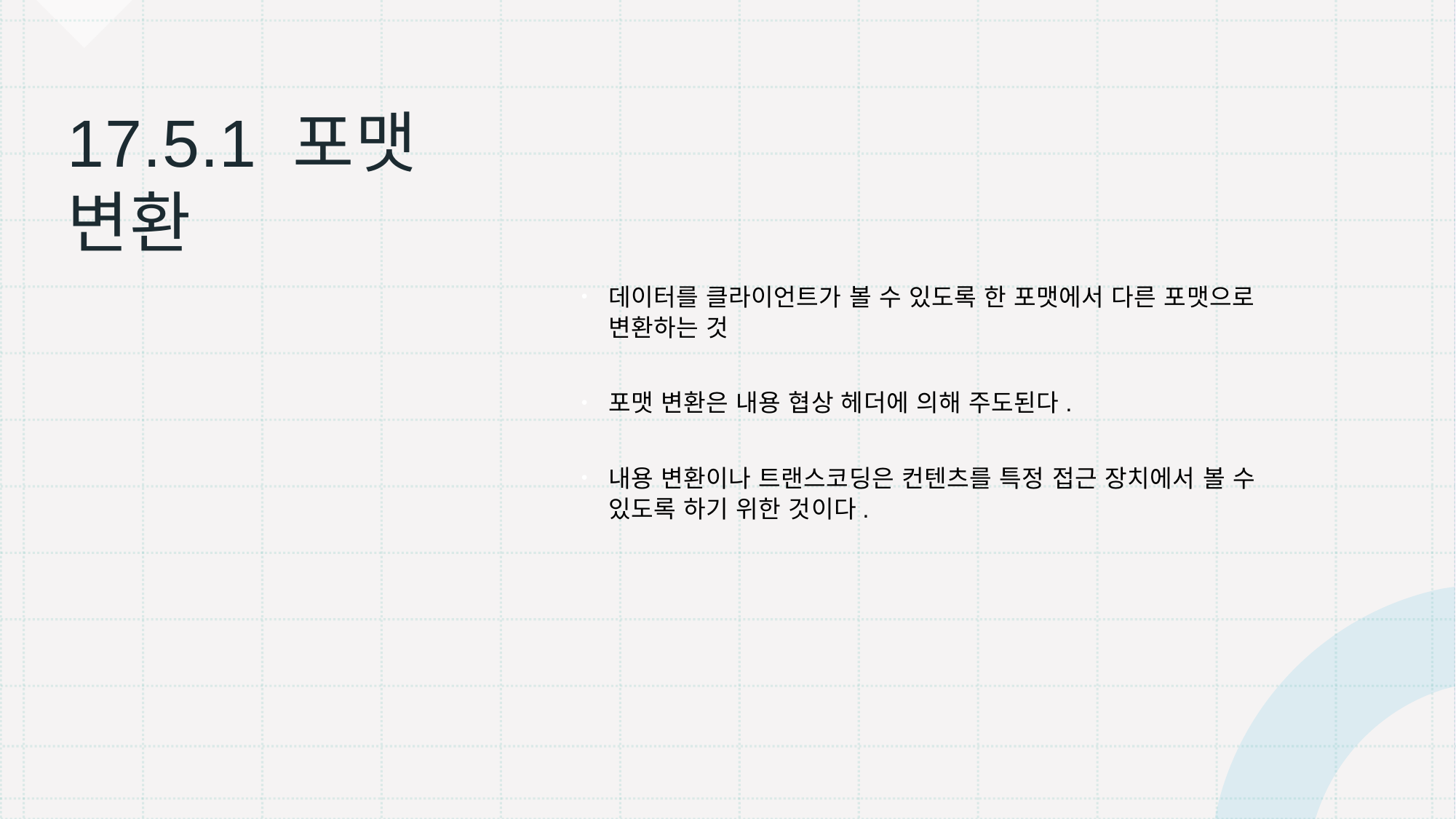

데이터를 클라이언트가 볼 수 있도록 한 포맷에서 다른 포맷으로 변환하는 것

포맷 변환은 내용 협상 헤더에 의해 주도된다.

내용 변환이나 트랜스코딩은 컨텐츠를 특정 접근 장치에서 볼 수 있도록 하기 위한 것이다.

# 17.5.1 포맷 변환